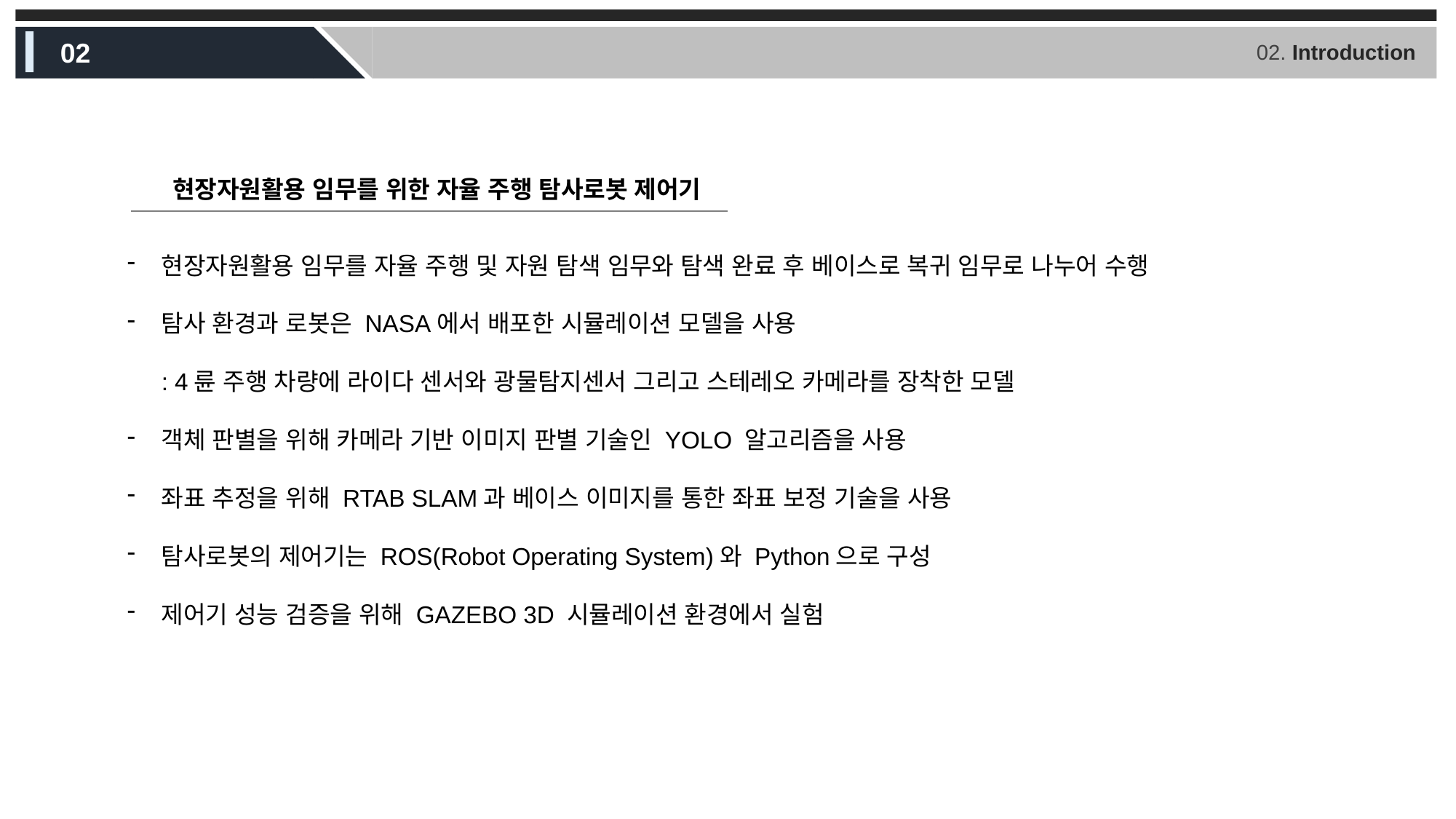

02

02. Introduction
현장자원활용 임무를 위한 자율 주행 탐사로봇 제어기
현장자원활용 임무를 자율 주행 및 자원 탐색 임무와 탐색 완료 후 베이스로 복귀 임무로 나누어 수행
탐사 환경과 로봇은 NASA에서 배포한 시뮬레이션 모델을 사용
: 4륜 주행 차량에 라이다 센서와 광물탐지센서 그리고 스테레오 카메라를 장착한 모델
객체 판별을 위해 카메라 기반 이미지 판별 기술인 YOLO 알고리즘을 사용
좌표 추정을 위해 RTAB SLAM과 베이스 이미지를 통한 좌표 보정 기술을 사용
탐사로봇의 제어기는 ROS(Robot Operating System)와 Python으로 구성
제어기 성능 검증을 위해 GAZEBO 3D 시뮬레이션 환경에서 실험